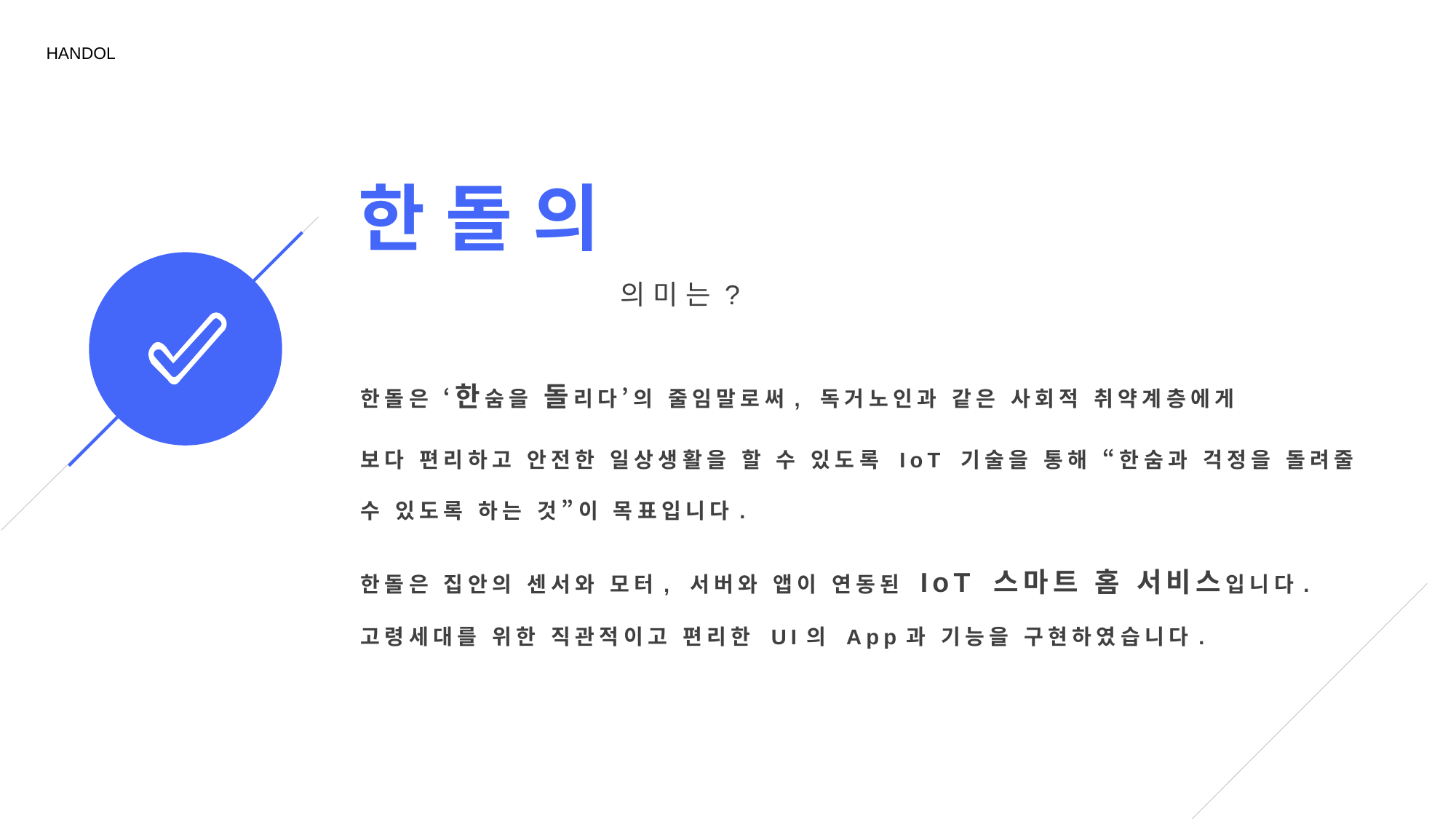

HANDOL

한 돌 의

의 미 는 ?

한돌은 ‘한숨을 돌리다’의 줄임말로써, 독거노인과 같은 사회적 취약계층에게
보다 편리하고 안전한 일상생활을 할 수 있도록 IoT 기술을 통해 “한숨과 걱정을 돌려줄 수 있도록 하는 것”이 목표입니다.
한돌은 집안의 센서와 모터, 서버와 앱이 연동된 IoT 스마트 홈 서비스입니다. 고령세대를 위한 직관적이고 편리한 UI의 App과 기능을 구현하였습니다.